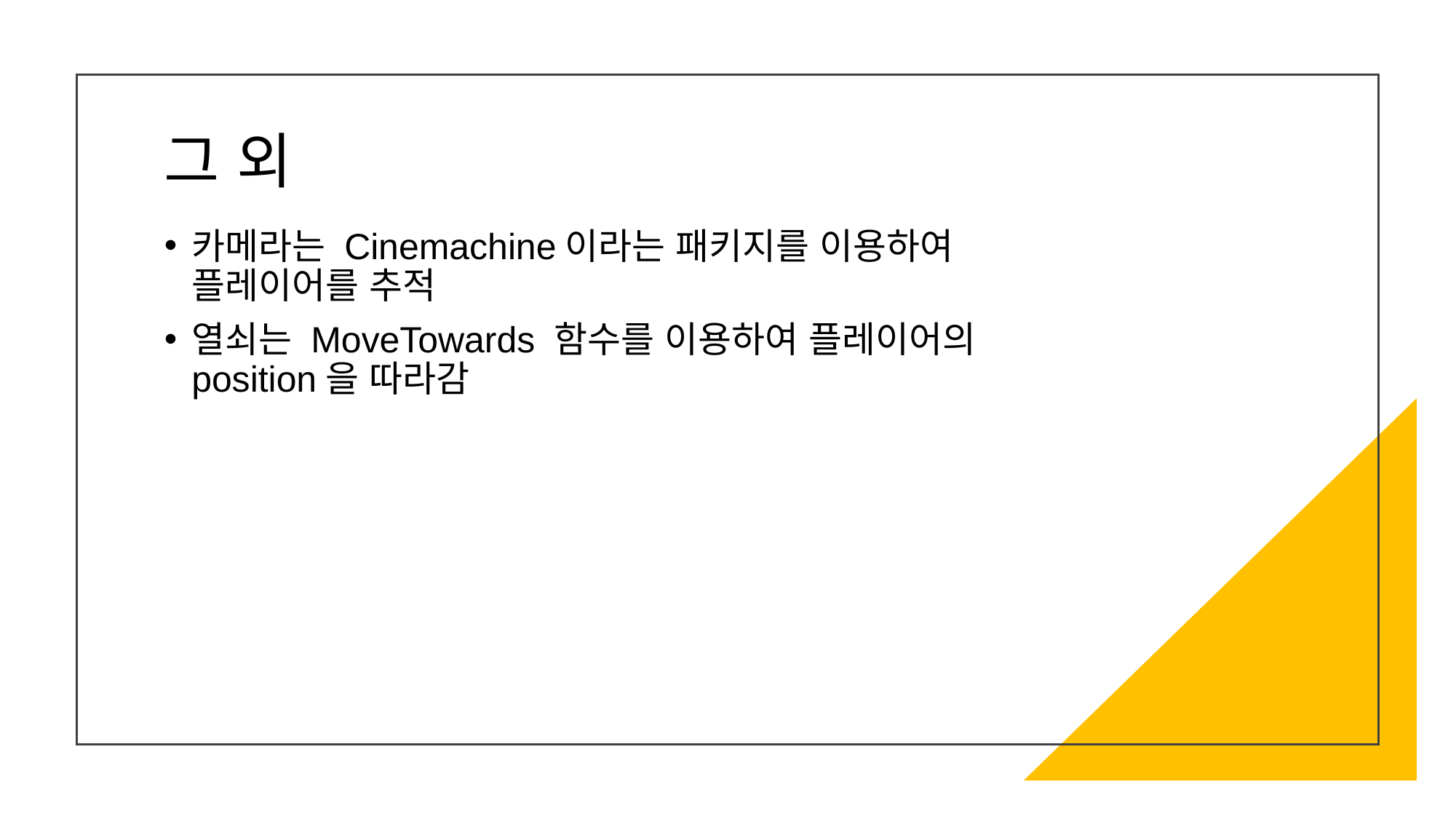

# 그 외
카메라는 Cinemachine이라는 패키지를 이용하여 플레이어를 추적
열쇠는 MoveTowards 함수를 이용하여 플레이어의 position을 따라감